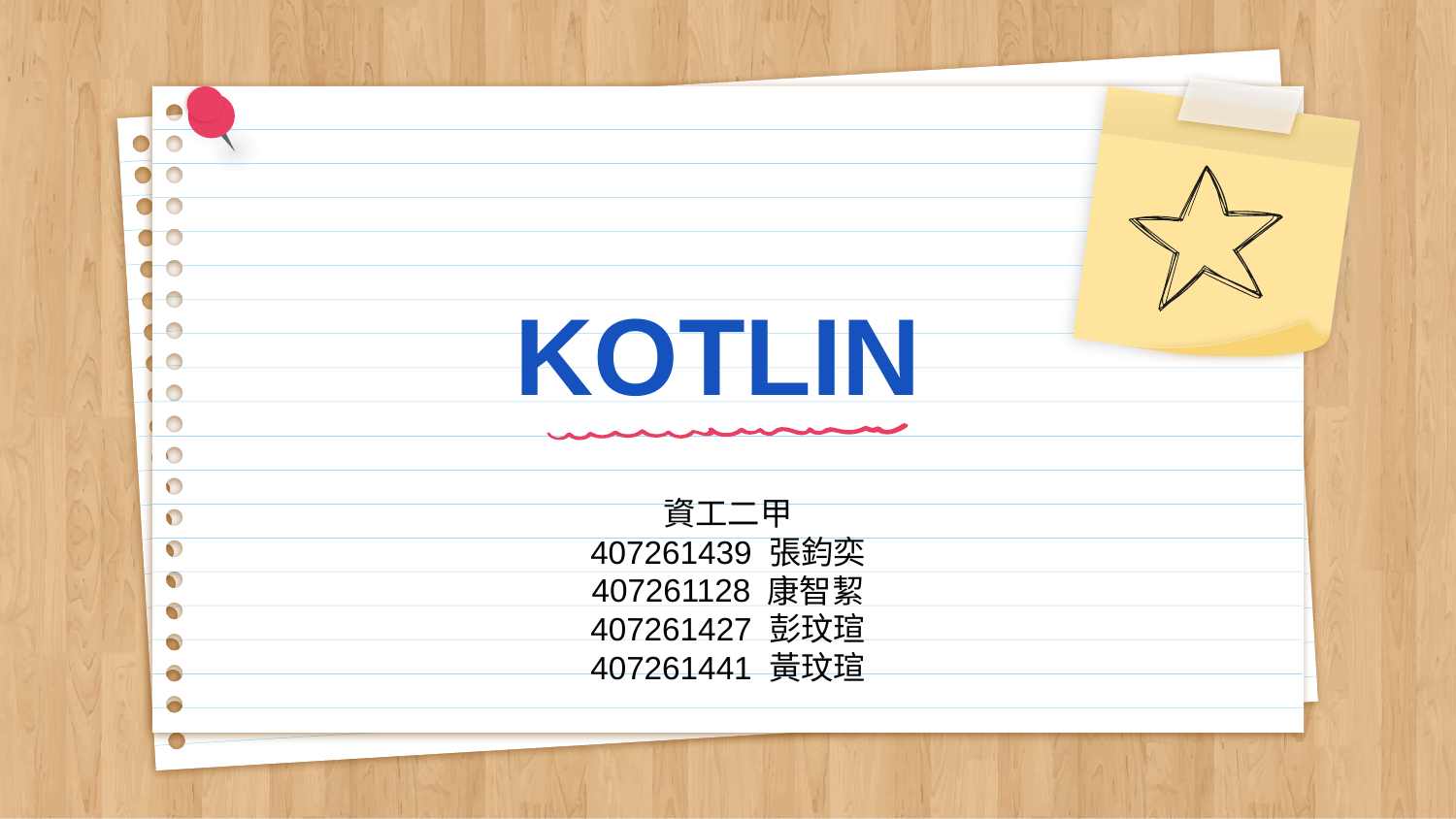

# KOTLIN

資工二甲
407261439 張鈞奕
407261128 康智絜 407261427 彭玟瑄
407261441 黃玟瑄